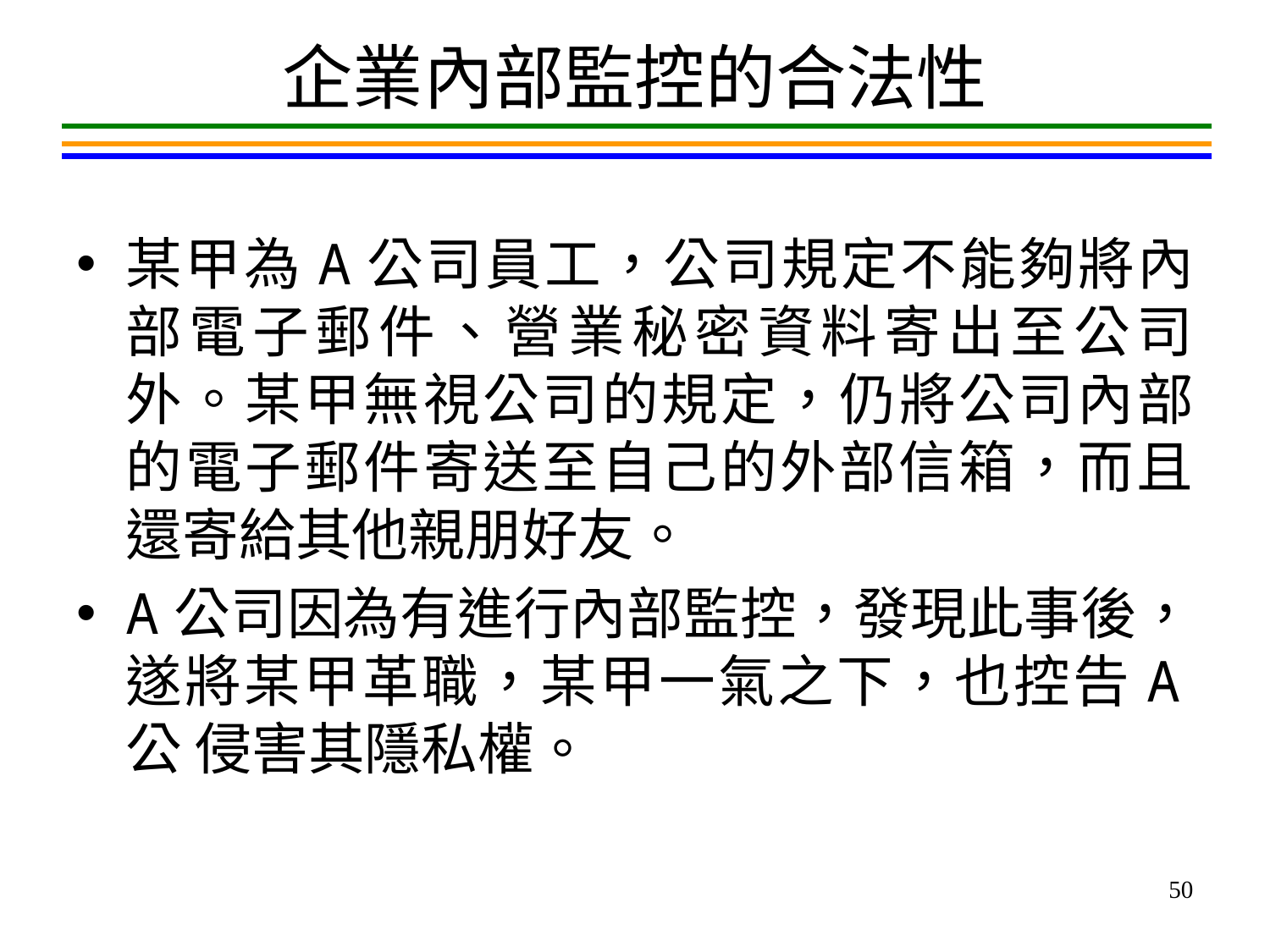

# 企業內部監控的合法性
某甲為A公司員工，公司規定不能夠將內部電子郵件、營業秘密資料寄出至公司外。某甲無視公司的規定，仍將公司內部的電子郵件寄送至自己的外部信箱，而且還寄給其他親朋好友。
A公司因為有進行內部監控，發現此事後，遂將某甲革職，某甲一氣之下，也控告A公 侵害其隱私權。
50